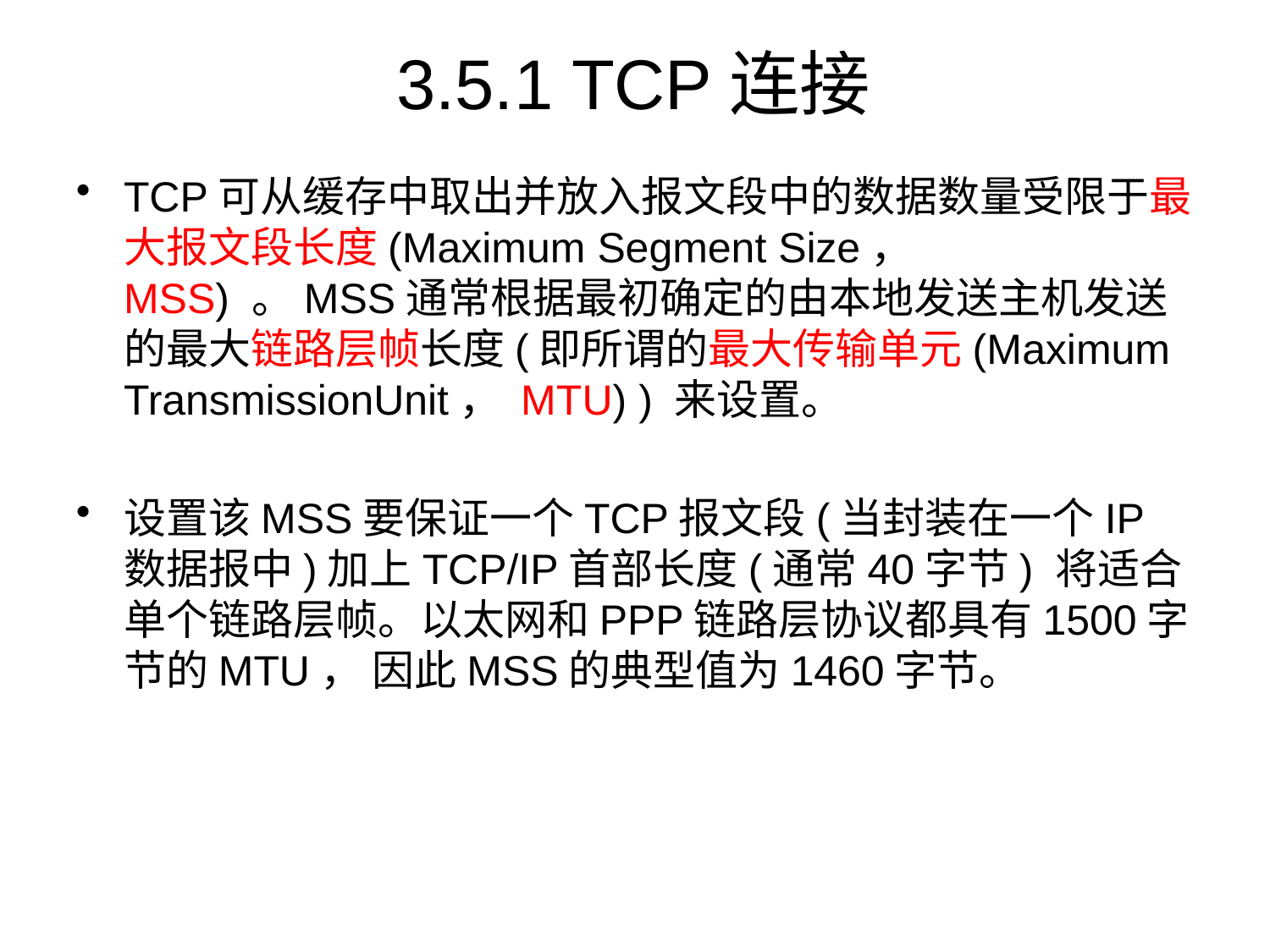

# 3.5.1 TCP连接
TCP可从缓存中取出并放入报文段中的数据数量受限于最大报文段长度(Maximum Segment Size， MSS) 。MSS通常根据最初确定的由本地发送主机发送的最大链路层帧长度(即所谓的最大传输单元(Maximum TransmissionUnit， MTU) ) 来设置。

设置该MSS要保证一个TCP报文段(当封装在一个IP数据报中)加上TCP/IP首部长度(通常40字节) 将适合单个链路层帧。以太网和PPP链路层协议都具有1500字节的MTU， 因此MSS的典型值为1460字节。